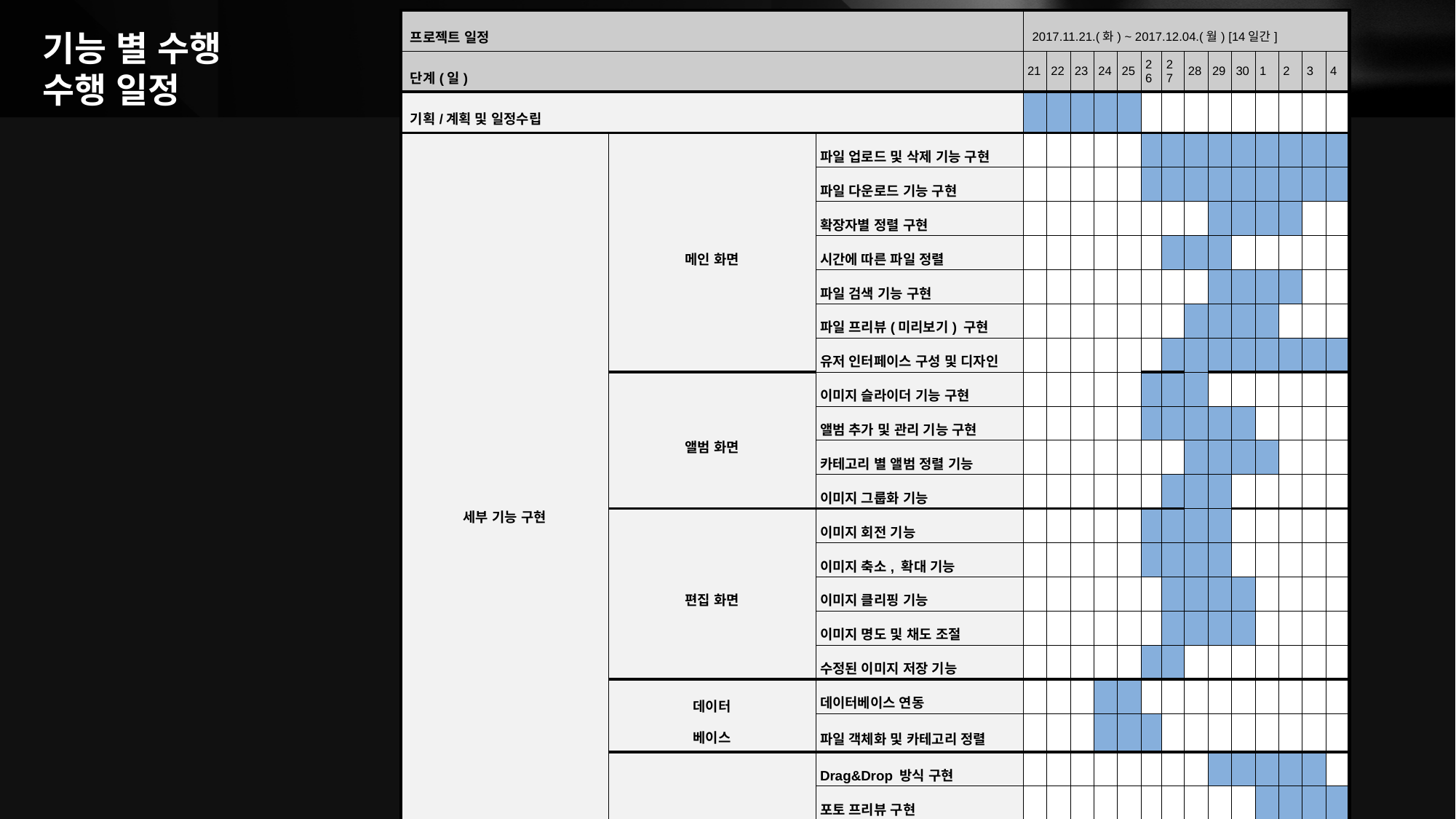

| 프로젝트 일정 |  |  | 2017.11.21.(화) ~ 2017.12.04.(월) [14일간] |  |  |  |  |  |  |  |  |  |  |  |  |  |
| --- | --- | --- | --- | --- | --- | --- | --- | --- | --- | --- | --- | --- | --- | --- | --- | --- |
| 단계(일) |  |  | 21 | 22 | 23 | 24 | 25 | 26 | 27 | 28 | 29 | 30 | 1 | 2 | 3 | 4 |
| 기획/계획 및 일정수립 |  |  |  |  |  |  |  |  |  |  |  |  |  |  |  |  |
| 세부 기능 구현 | 메인 화면 | 파일 업로드 및 삭제 기능 구현 |  |  |  |  |  |  |  |  |  |  |  |  |  |  |
|  |  | 파일 다운로드 기능 구현 |  |  |  |  |  |  |  |  |  |  |  |  |  |  |
|  |  | 확장자별 정렬 구현 |  |  |  |  |  |  |  |  |  |  |  |  |  |  |
|  |  | 시간에 따른 파일 정렬 |  |  |  |  |  |  |  |  |  |  |  |  |  |  |
|  |  | 파일 검색 기능 구현 |  |  |  |  |  |  |  |  |  |  |  |  |  |  |
|  |  | 파일 프리뷰(미리보기) 구현 |  |  |  |  |  |  |  |  |  |  |  |  |  |  |
|  |  | 유저 인터페이스 구성 및 디자인 |  |  |  |  |  |  |  |  |  |  |  |  |  |  |
|  | 앨범 화면 | 이미지 슬라이더 기능 구현 |  |  |  |  |  |  |  |  |  |  |  |  |  |  |
|  |  | 앨범 추가 및 관리 기능 구현 |  |  |  |  |  |  |  |  |  |  |  |  |  |  |
|  |  | 카테고리 별 앨범 정렬 기능 |  |  |  |  |  |  |  |  |  |  |  |  |  |  |
|  |  | 이미지 그룹화 기능 |  |  |  |  |  |  |  |  |  |  |  |  |  |  |
|  | 편집 화면 | 이미지 회전 기능 |  |  |  |  |  |  |  |  |  |  |  |  |  |  |
|  |  | 이미지 축소, 확대 기능 |  |  |  |  |  |  |  |  |  |  |  |  |  |  |
|  |  | 이미지 클리핑 기능 |  |  |  |  |  |  |  |  |  |  |  |  |  |  |
|  |  | 이미지 명도 및 채도 조절 |  |  |  |  |  |  |  |  |  |  |  |  |  |  |
|  |  | 수정된 이미지 저장 기능 |  |  |  |  |  |  |  |  |  |  |  |  |  |  |
|  | 데이터 베이스 | 데이터베이스 연동 |  |  |  |  |  |  |  |  |  |  |  |  |  |  |
|  |  | 파일 객체화 및 카테고리 정렬 |  |  |  |  |  |  |  |  |  |  |  |  |  |  |
|  | 특수 기능 | Drag&Drop 방식 구현 |  |  |  |  |  |  |  |  |  |  |  |  |  |  |
|  |  | 포토 프리뷰 구현 |  |  |  |  |  |  |  |  |  |  |  |  |  |  |
|  |  | MP3플레이어 구현 |  |  |  |  |  |  |  |  |  |  |  |  |  |  |
|  |  | 자료 북마크 기능 구현 |  |  |  |  |  |  |  |  |  |  |  |  |  |  |
| 테스트 |  | 단위 테스트 |  |  |  |  |  |  |  |  |  |  |  |  |  |  |
|  |  | 통합 테스트 |  |  |  |  |  |  |  |  |  |  |  |  |  |  |
# 기능 별 수행 수행 일정